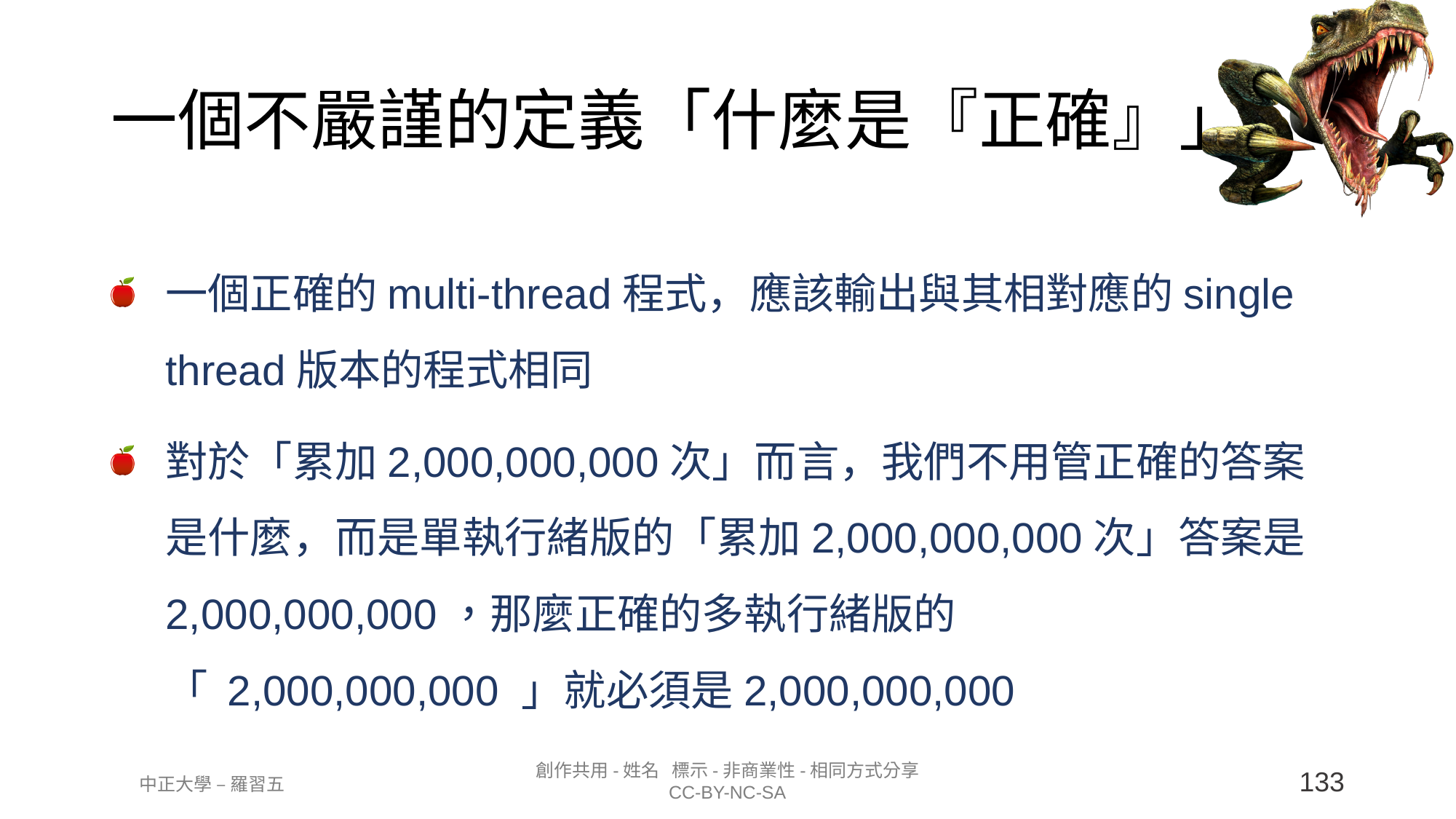

# 一個不嚴謹的定義「什麼是『正確』」
一個正確的multi-thread程式，應該輸出與其相對應的single thread版本的程式相同
對於「累加2,000,000,000次」而言，我們不用管正確的答案是什麼，而是單執行緒版的「累加2,000,000,000次」答案是2,000,000,000，那麼正確的多執行緒版的「 2,000,000,000 」就必須是2,000,000,000